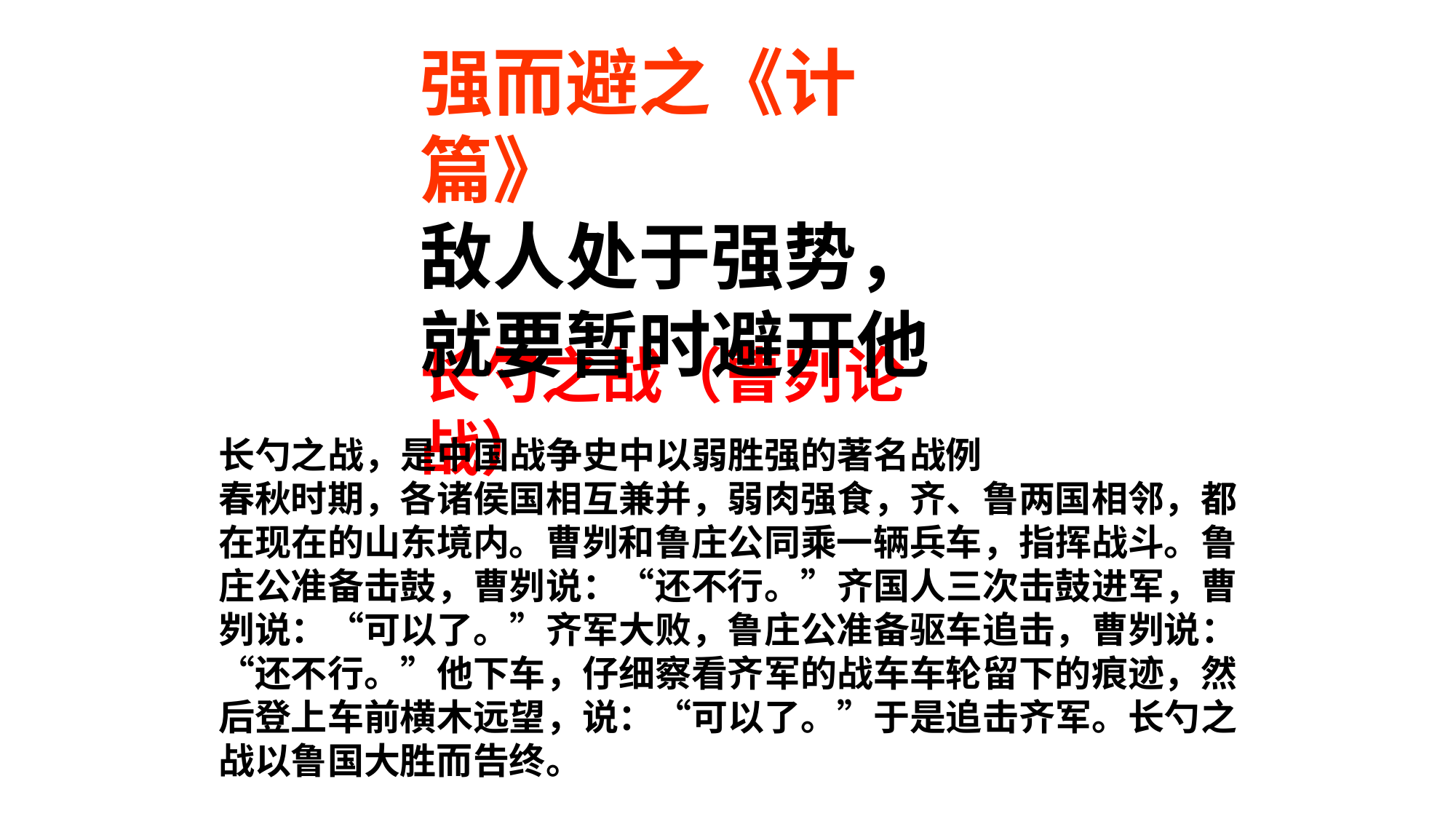

强而避之《计篇》
敌人处于强势，
就要暂时避开他
长勺之战（曹刿论战）
长勺之战，是中国战争史中以弱胜强的著名战例
春秋时期，各诸侯国相互兼并，弱肉强食，齐、鲁两国相邻，都在现在的山东境内。曹刿和鲁庄公同乘一辆兵车，指挥战斗。鲁庄公准备击鼓，曹刿说：“还不行。”齐国人三次击鼓进军，曹刿说：“可以了。”齐军大败，鲁庄公准备驱车追击，曹刿说：“还不行。”他下车，仔细察看齐军的战车车轮留下的痕迹，然后登上车前横木远望，说：“可以了。”于是追击齐军。长勺之战以鲁国大胜而告终。